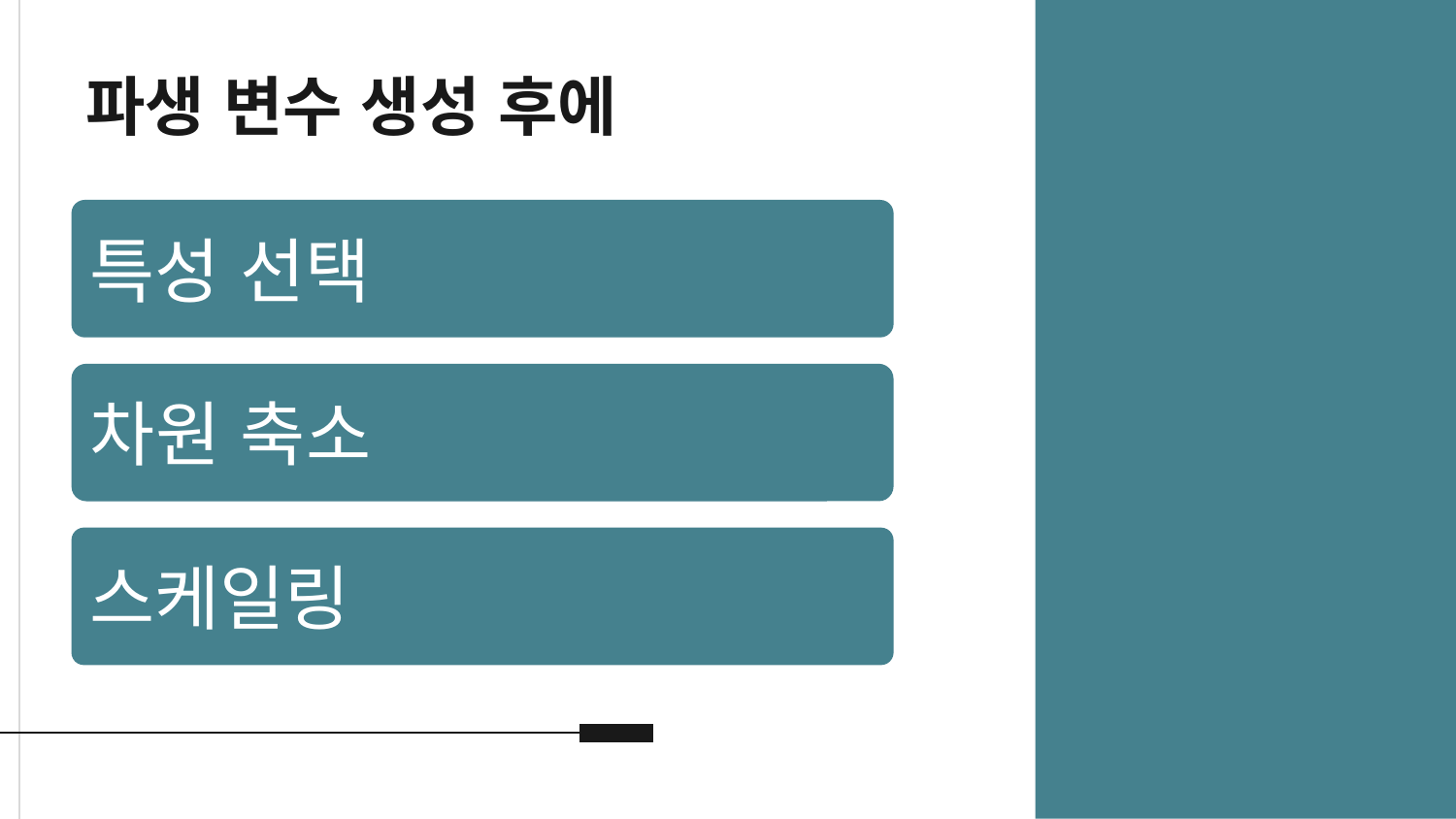

# 파생 변수 생성 후에
특성 선택
차원 축소
스케일링